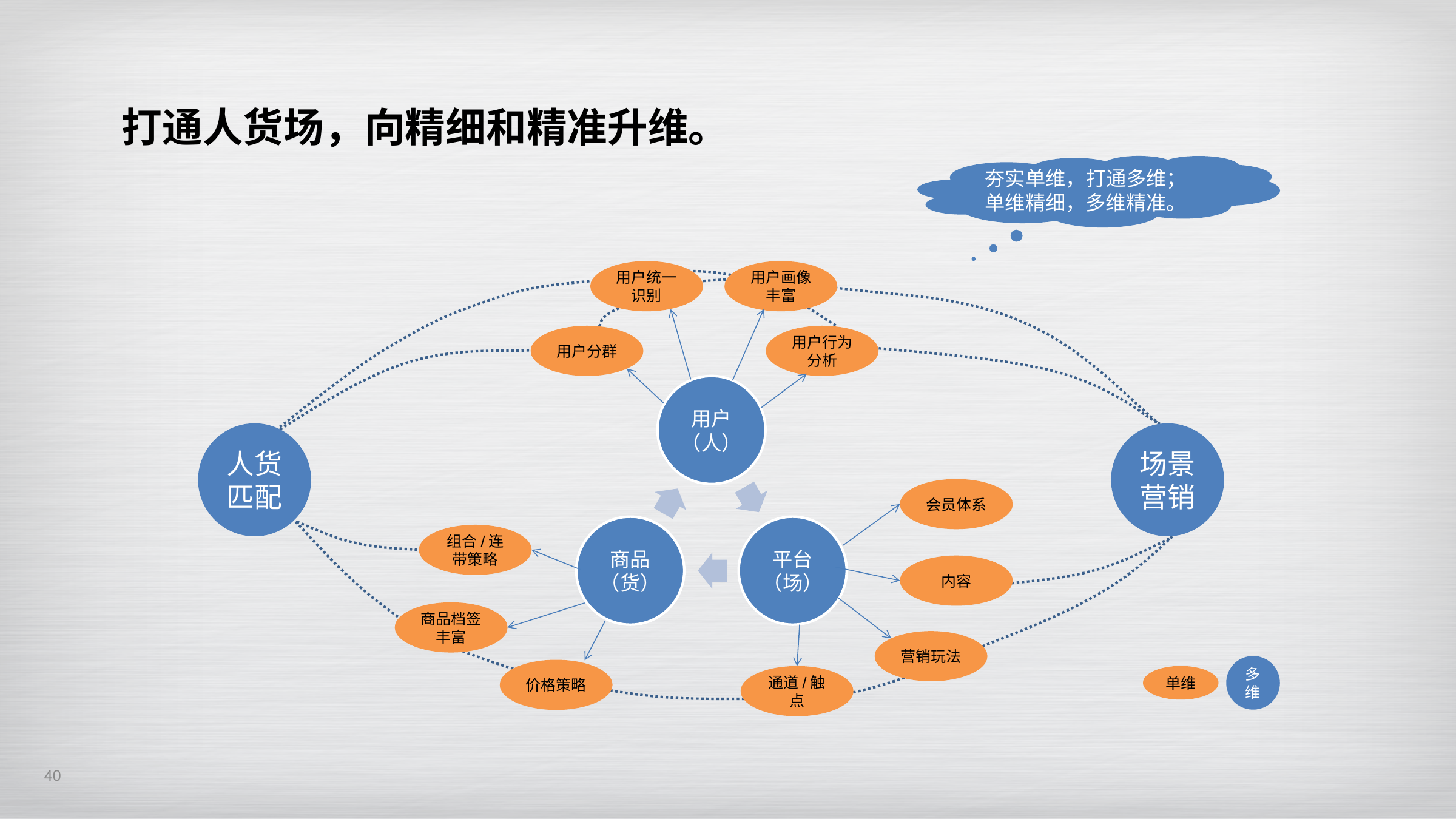

打通人货场，向精细和精准升维。
夯实单维，打通多维；单维精细，多维精准。
用户统一识别
用户画像丰富

用户分群
用户行为分析

用户（人）

平台（场）

商品（货）

人货匹配
场景营销
会员体系

组合/连带策略

内容
商品档签丰富
营销玩法
多维
价格策略
单维
通道/触点